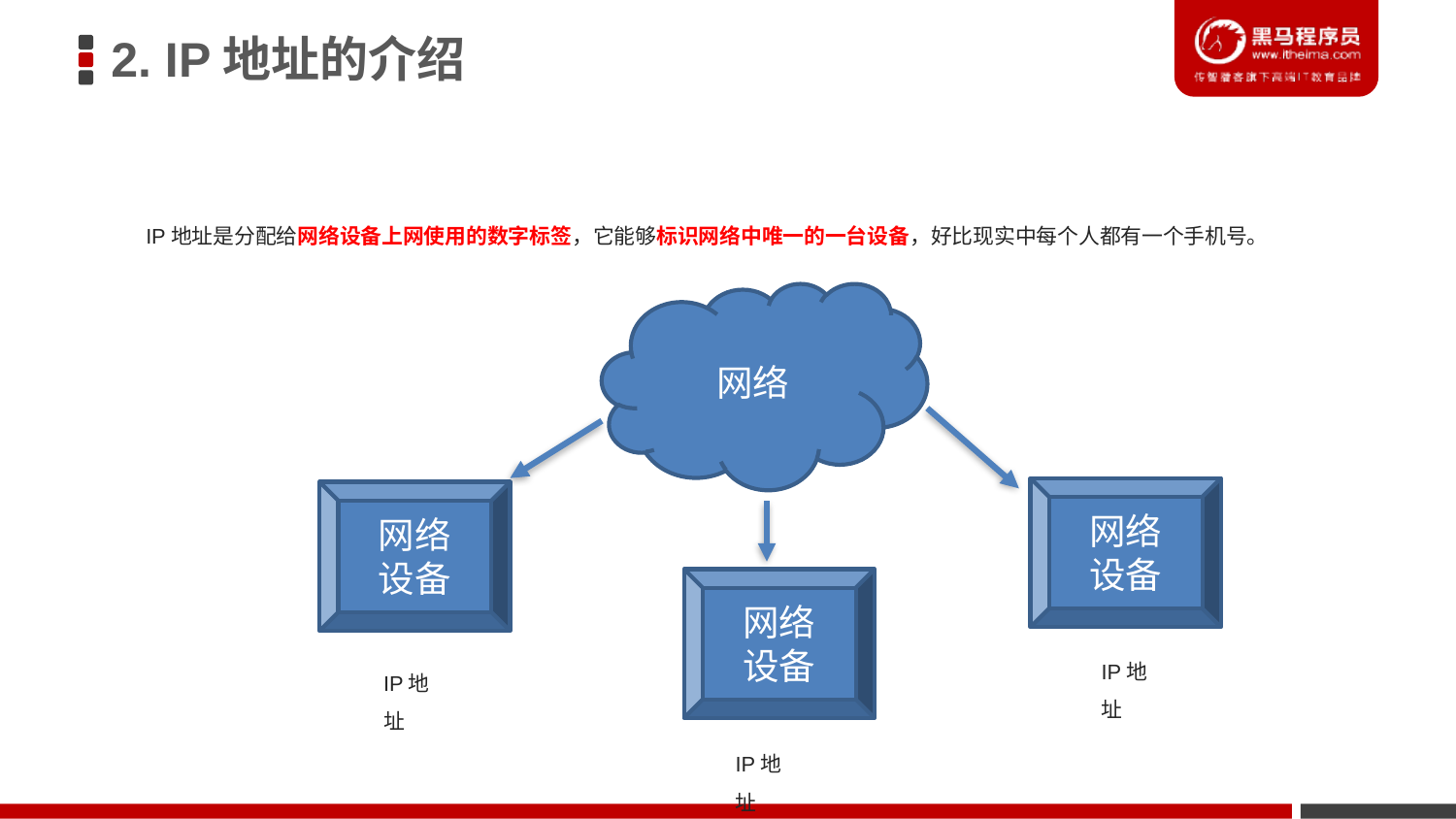

2. IP地址的介绍
IP地址是分配给网络设备上网使用的数字标签，它能够标识网络中唯一的一台设备，好比现实中每个人都有一个手机号。
网络
网络
设备
网络
设备
网络
设备
IP地址
IP地址
IP地址